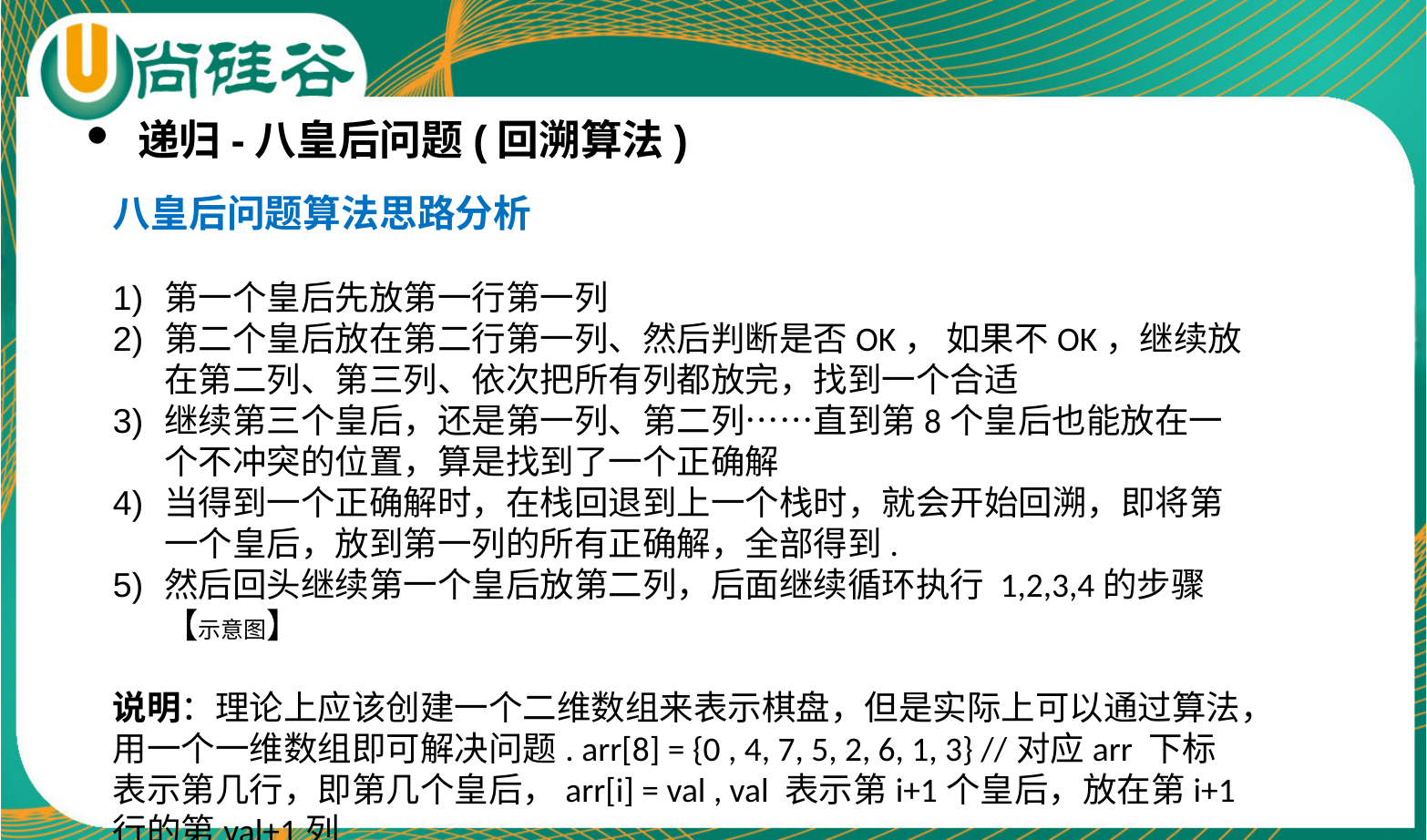

递归-八皇后问题(回溯算法)
八皇后问题算法思路分析

第一个皇后先放第一行第一列
第二个皇后放在第二行第一列、然后判断是否OK， 如果不OK，继续放在第二列、第三列、依次把所有列都放完，找到一个合适
继续第三个皇后，还是第一列、第二列……直到第8个皇后也能放在一个不冲突的位置，算是找到了一个正确解
当得到一个正确解时，在栈回退到上一个栈时，就会开始回溯，即将第一个皇后，放到第一列的所有正确解，全部得到.
然后回头继续第一个皇后放第二列，后面继续循环执行 1,2,3,4的步骤 【示意图】

说明：理论上应该创建一个二维数组来表示棋盘，但是实际上可以通过算法，用一个一维数组即可解决问题. arr[8] = {0 , 4, 7, 5, 2, 6, 1, 3} //对应arr 下标 表示第几行，即第几个皇后，arr[i] = val , val 表示第i+1个皇后，放在第i+1行的第val+1列